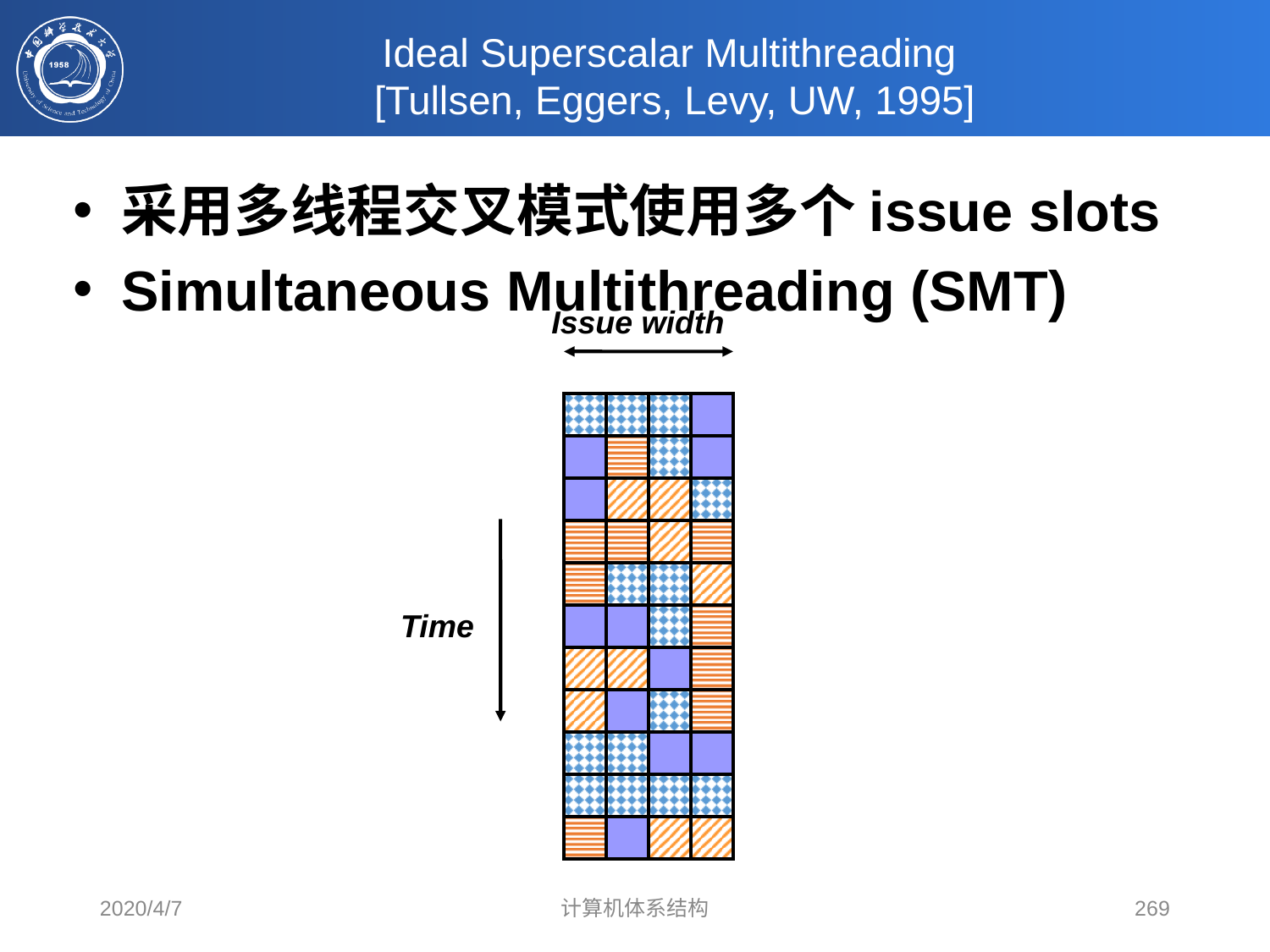

# Ideal Superscalar Multithreading [Tullsen, Eggers, Levy, UW, 1995]
采用多线程交叉模式使用多个issue slots
Simultaneous Multithreading (SMT)
Issue width

Time

2020/4/7
计算机体系结构
269